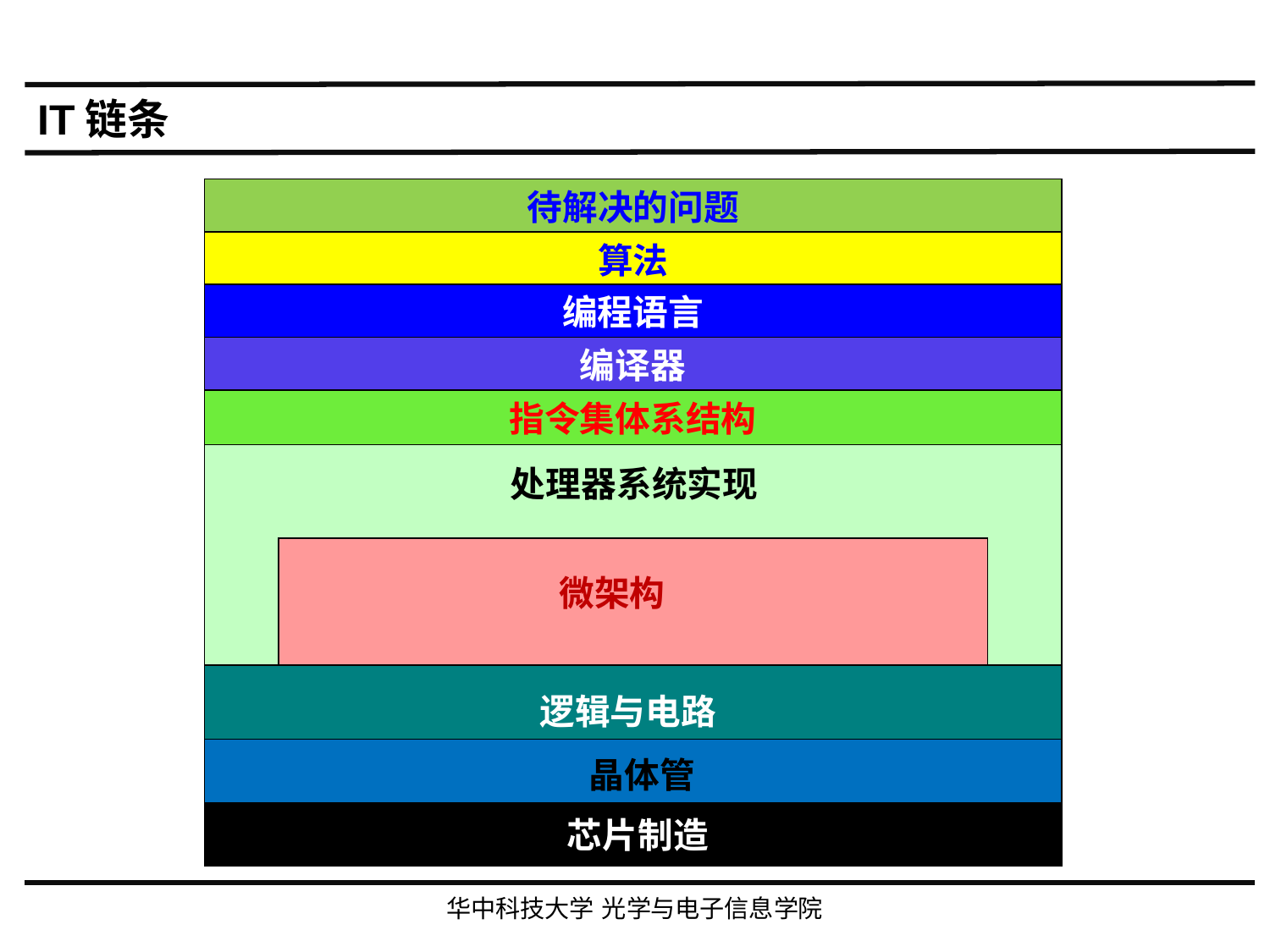

IT链条
待解决的问题
算法
编程语言
编译器
指令集体系结构

处理器系统实现

微架构

逻辑与电路

晶体管

芯片制造
华中科技大学 光学与电子信息学院